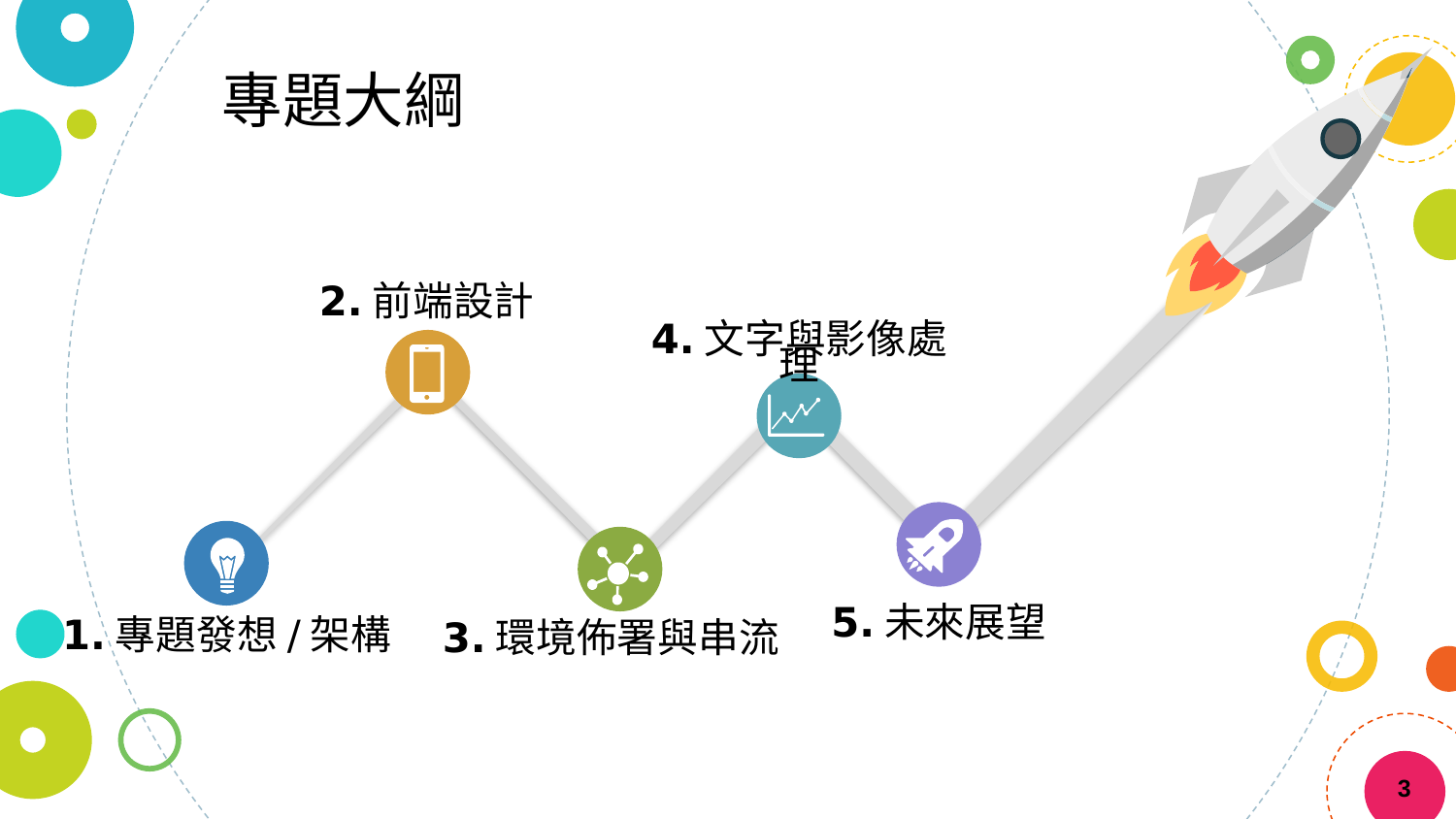

專題大綱

2.前端設計

4.文字與影像處理

5.未來展望
1.專題發想/架構
3.環境佈署與串流
3